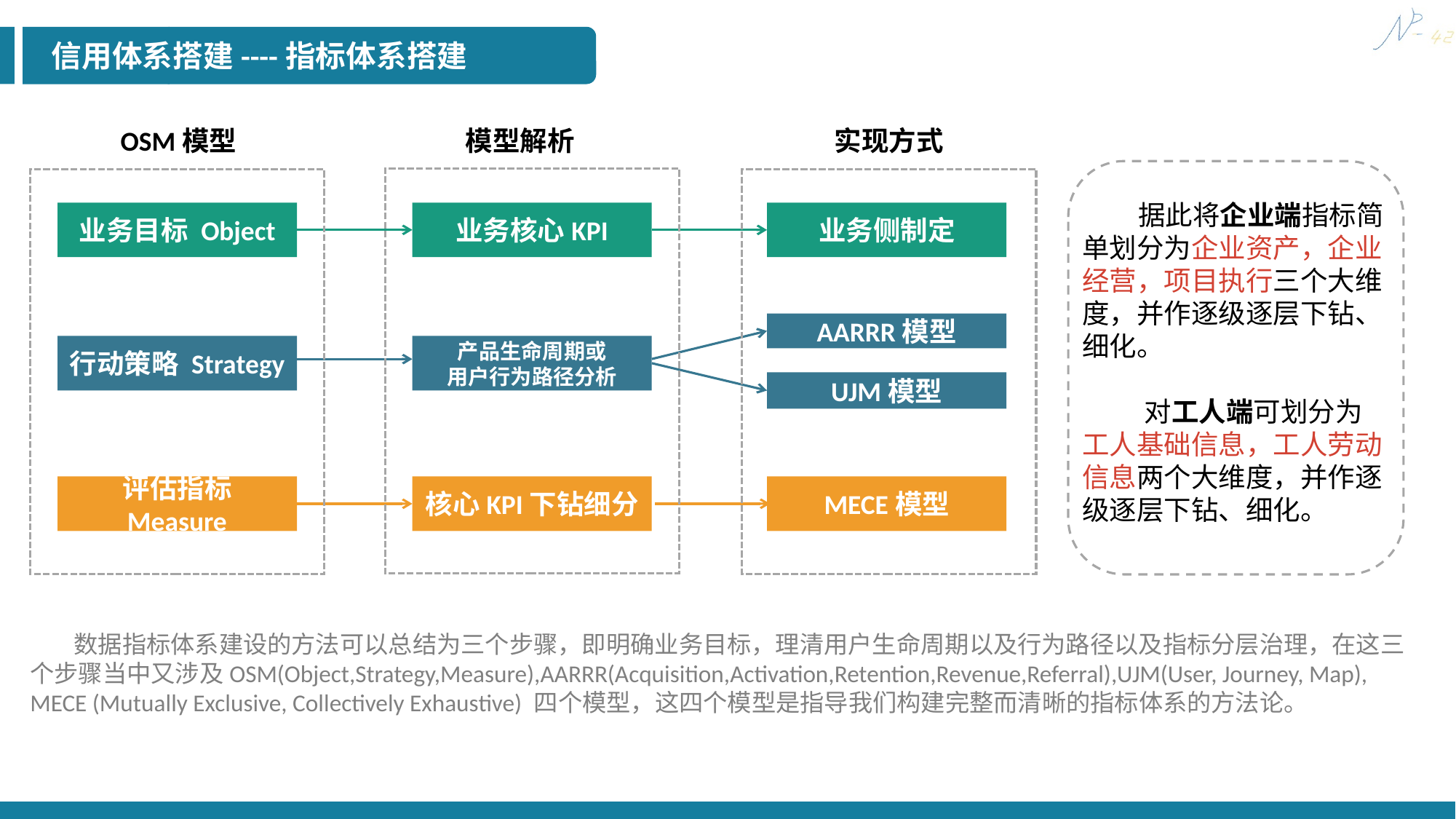

信用体系搭建----指标体系搭建
OSM模型
模型解析
实现方式

业务目标 Object
业务核心KPI
业务侧制定
AARRR模型
行动策略 Strategy
产品生命周期或
用户行为路径分析
UJM模型
评估指标 Measure
核心KPI下钻细分
MECE模型
        据此将企业端指标简单划分为企业资产，企业经营，项目执行三个大维度，并作逐级逐层下钻、细化。

         对工人端可划分为工人基础信息，工人劳动信息两个大维度，并作逐级逐层下钻、细化。

       数据指标体系建设的方法可以总结为三个步骤，即明确业务目标，理清用户生命周期以及行为路径以及指标分层治理，在这三个步骤当中又涉及OSM(Object,Strategy,Measure),AARRR(Acquisition,Activation,Retention,Revenue,Referral),UJM(User, Journey, Map), MECE (Mutually Exclusive, Collectively Exhaustive) 四个模型，这四个模型是指导我们构建完整而清晰的指标体系的方法论。